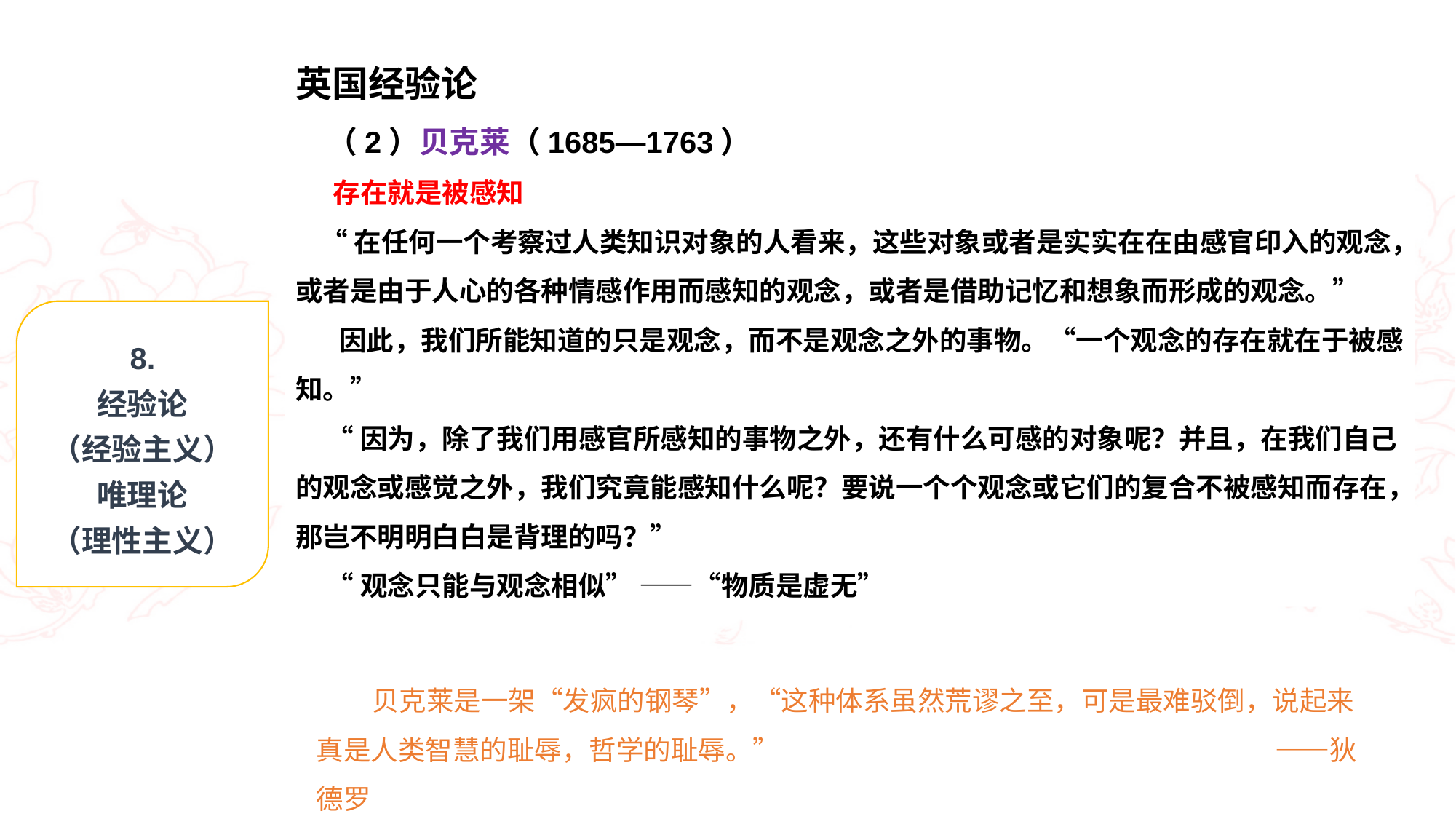

英国经验论
    （2）贝克莱（1685—1763）
     存在就是被感知
    “在任何一个考察过人类知识对象的人看来，这些对象或者是实实在在由感官印入的观念，或者是由于人心的各种情感作用而感知的观念，或者是借助记忆和想象而形成的观念。”
      因此，我们所能知道的只是观念，而不是观念之外的事物。“一个观念的存在就在于被感知。”
     “因为，除了我们用感官所感知的事物之外，还有什么可感的对象呢？并且，在我们自己的观念或感觉之外，我们究竟能感知什么呢？要说一个个观念或它们的复合不被感知而存在，那岂不明明白白是背理的吗？”
     “观念只能与观念相似” ——“物质是虚无”
8.
经验论
（经验主义）
唯理论
（理性主义）
        贝克莱是一架“发疯的钢琴”，“这种体系虽然荒谬之至，可是最难驳倒，说起来真是人类智慧的耻辱，哲学的耻辱。”                                                                                ——狄德罗